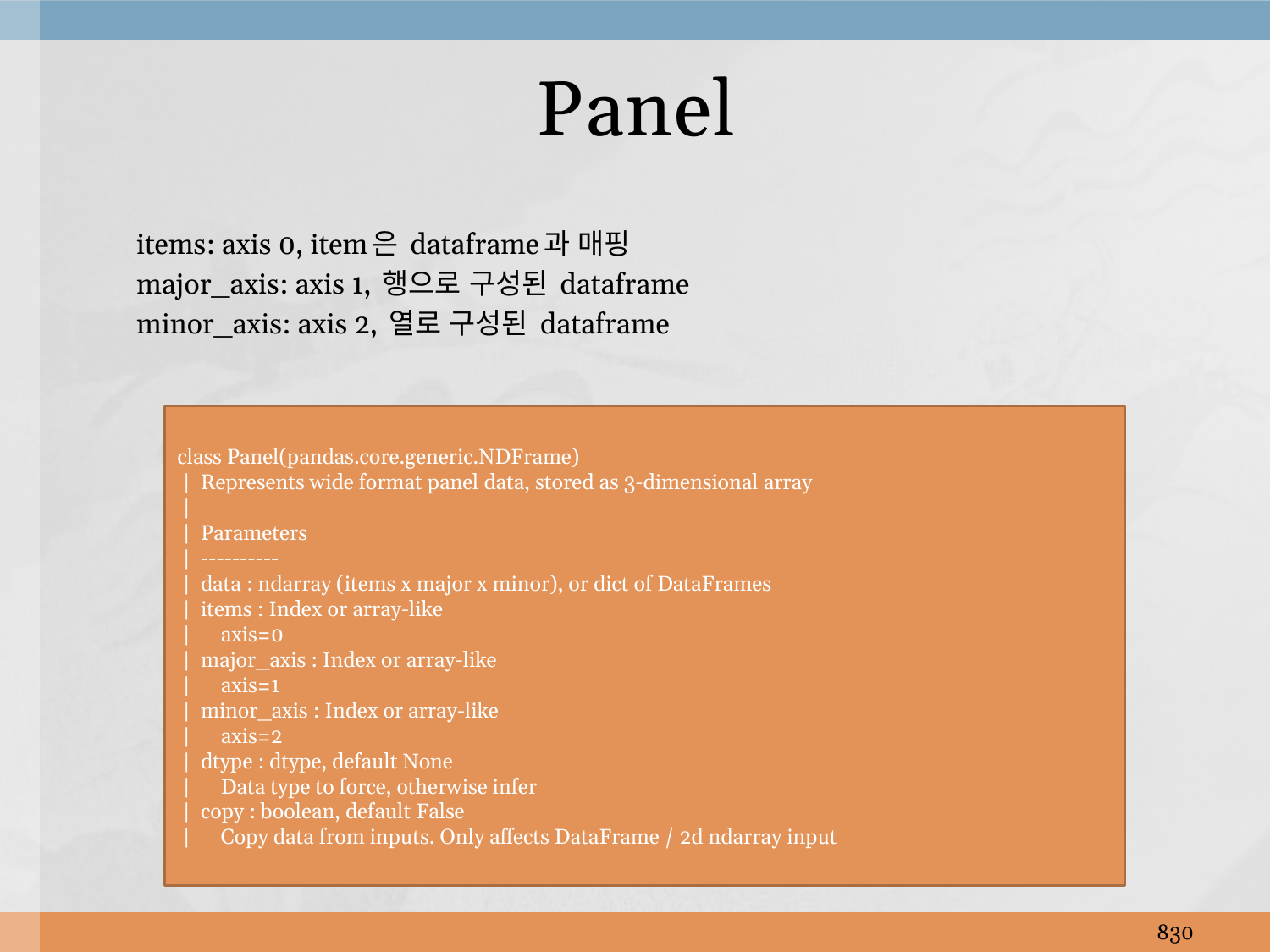

# Panel
items: axis 0, item은 dataframe과 매핑
major_axis: axis 1, 행으로 구성된 dataframe
minor_axis: axis 2, 열로 구성된 dataframe
class Panel(pandas.core.generic.NDFrame)
 |  Represents wide format panel data, stored as 3-dimensional array
 |
 |  Parameters
 |  ----------
 |  data : ndarray (items x major x minor), or dict of DataFrames
 |  items : Index or array-like
 |      axis=0
 |  major_axis : Index or array-like
 |      axis=1
 |  minor_axis : Index or array-like
 |      axis=2
 |  dtype : dtype, default None
 |      Data type to force, otherwise infer
 |  copy : boolean, default False
 |      Copy data from inputs. Only affects DataFrame / 2d ndarray input
830